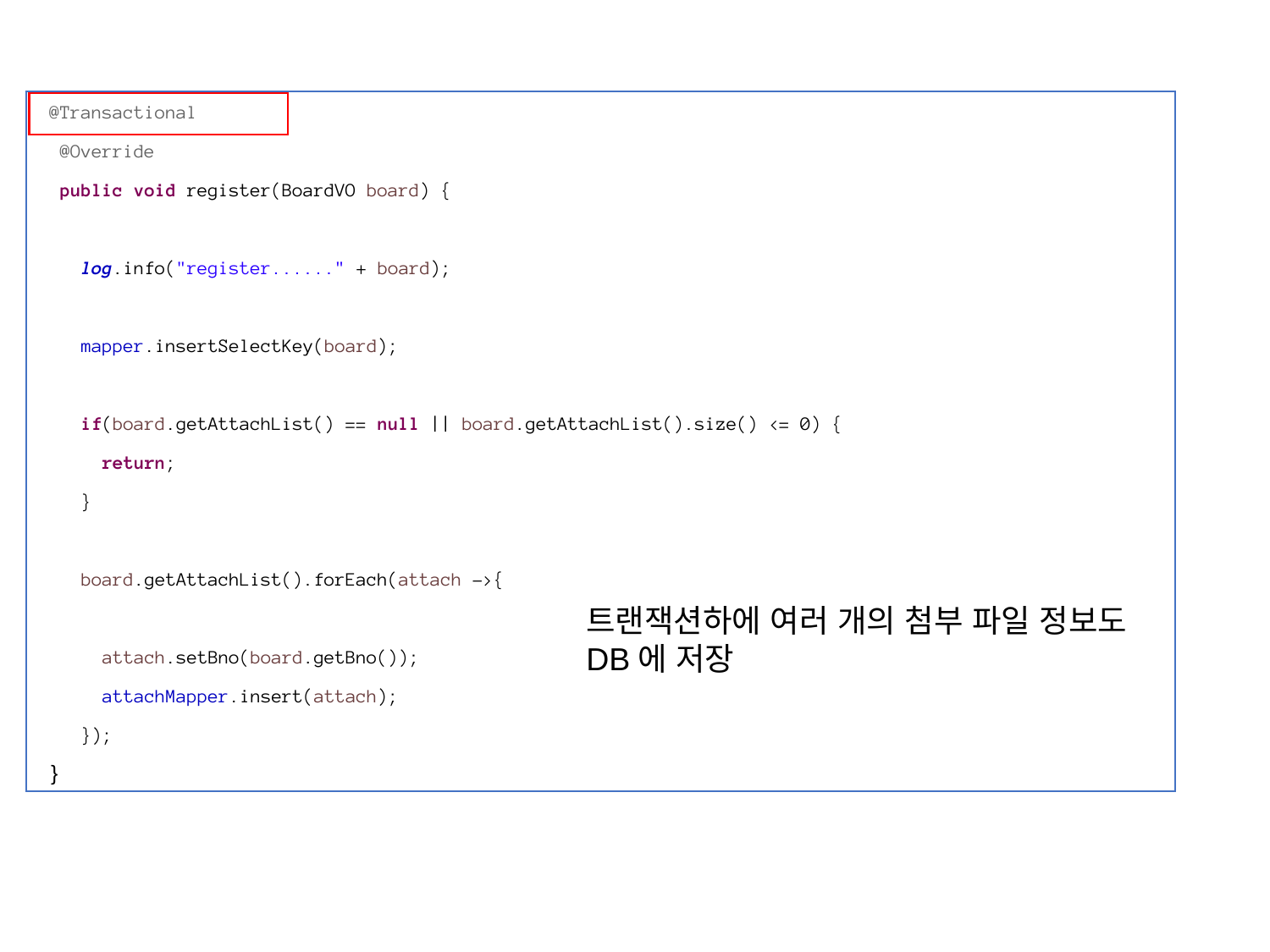

@Transactional
  @Override
  public void register(BoardVO board) {

    log.info("register......" + board);

    mapper.insertSelectKey(board);

    if(board.getAttachList() == null || board.getAttachList().size() <= 0) {
      return;
    }

    board.getAttachList().forEach(attach ->{

      attach.setBno(board.getBno());
      attachMapper.insert(attach);
    });
  }

트랜잭션하에 여러 개의 첨부 파일 정보도
DB에 저장